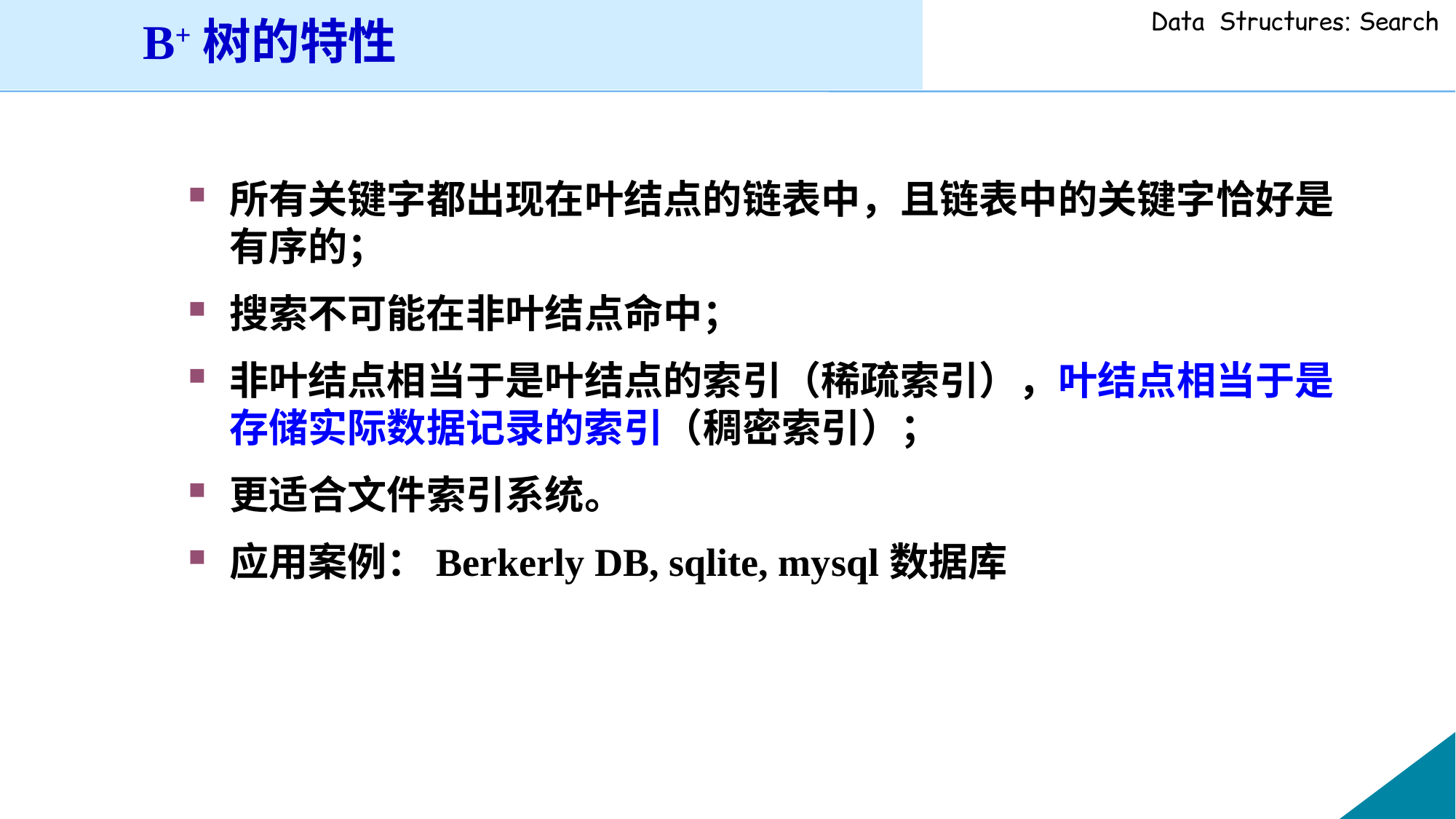

B+树的特性
所有关键字都出现在叶结点的链表中，且链表中的关键字恰好是有序的；
搜索不可能在非叶结点命中；
非叶结点相当于是叶结点的索引（稀疏索引），叶结点相当于是存储实际数据记录的索引（稠密索引）；
更适合文件索引系统。
应用案例：Berkerly DB, sqlite, mysql数据库